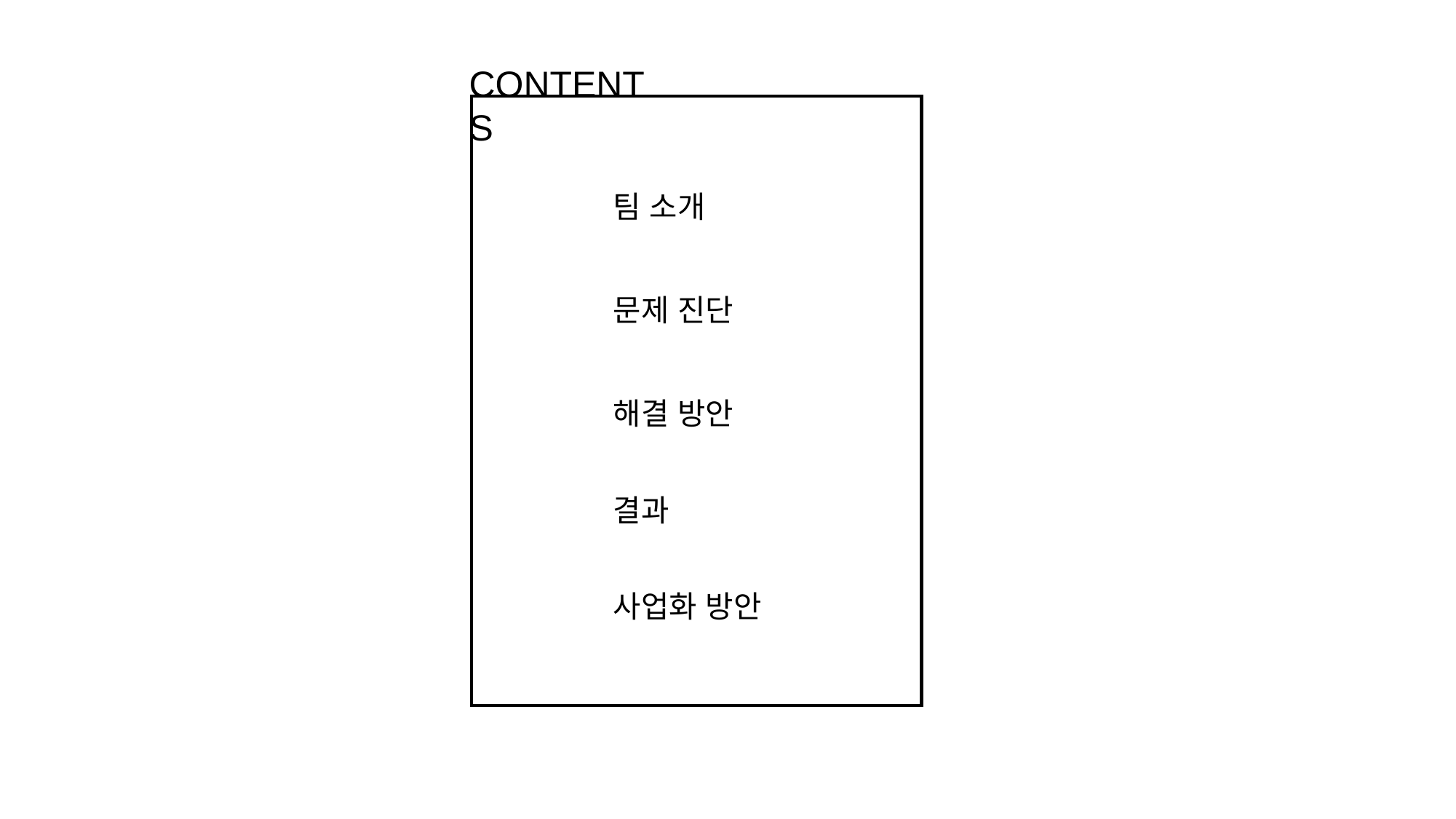

CONTENTS

팀 소개
문제 진단
해결 방안
결과
사업화 방안